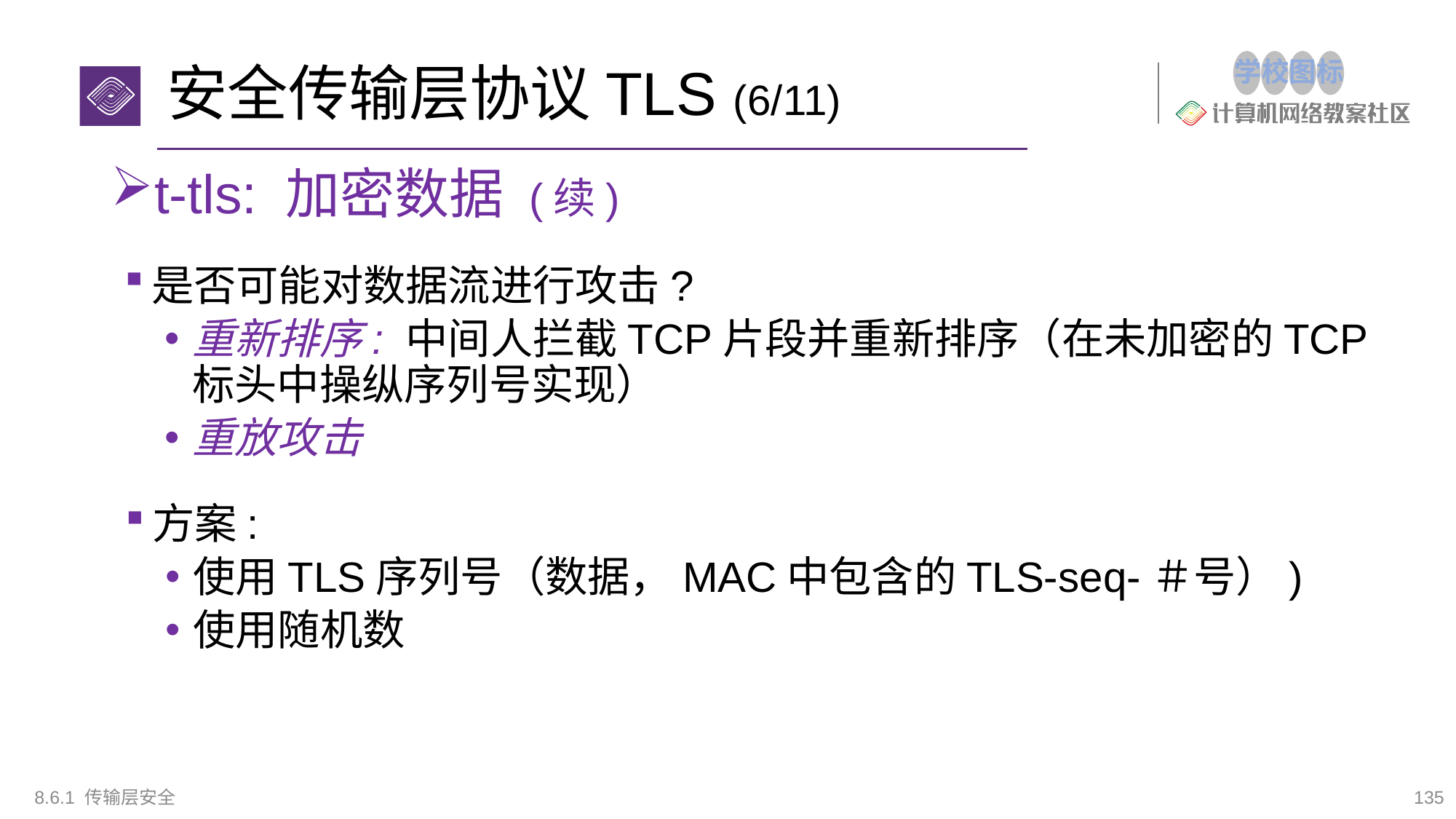

# 安全传输层协议TLS (6/11)
t-tls: 加密数据 (续)
是否可能对数据流进行攻击?
重新排序: 中间人拦截TCP片段并重新排序（在未加密的TCP标头中操纵序列号实现）
重放攻击
方案:
使用TLS序列号（数据，MAC中包含的TLS-seq-＃号）)
使用随机数
135
8.6.1 传输层安全